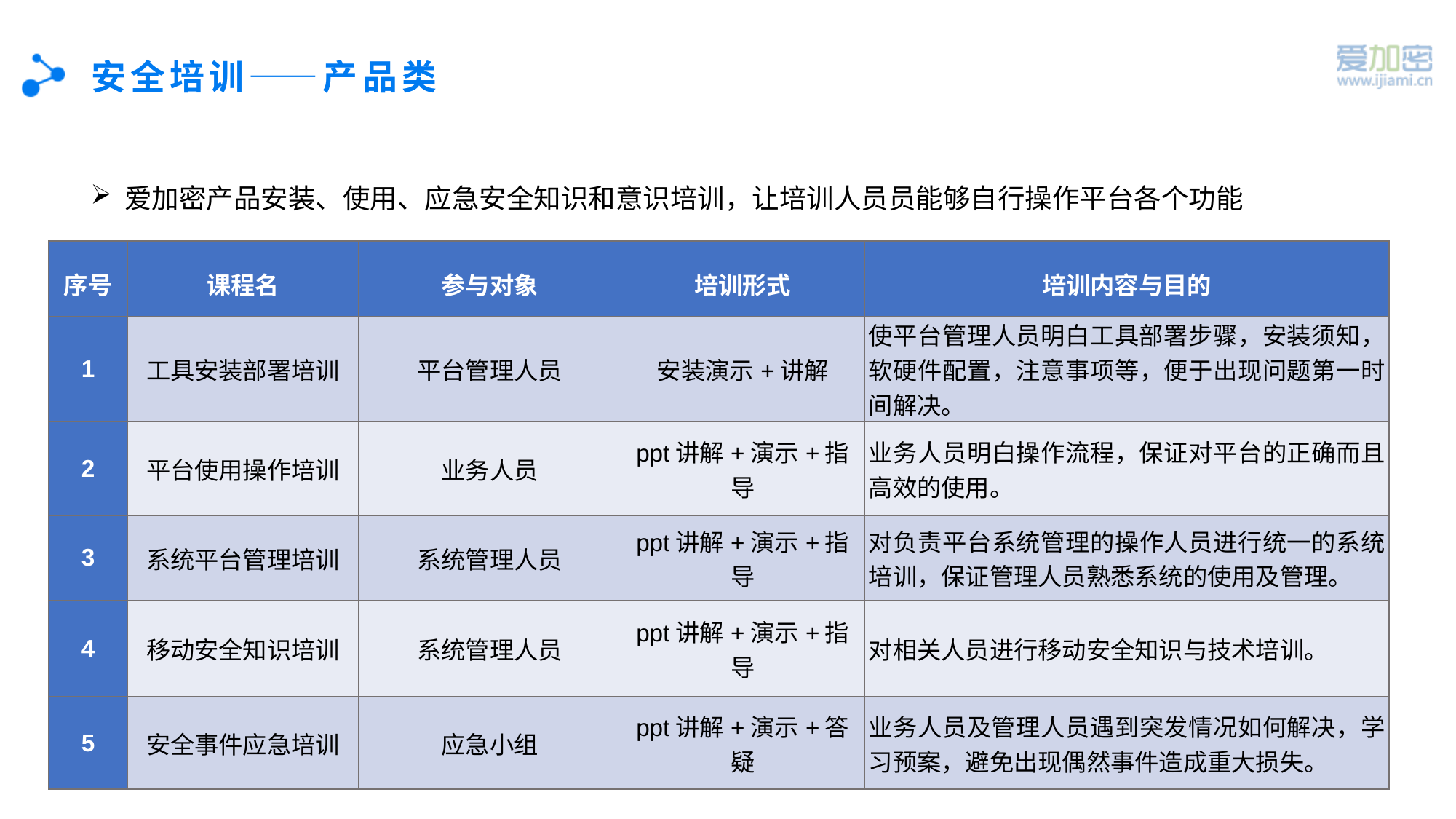

# 安全培训——产品类
爱加密产品安装、使用、应急安全知识和意识培训，让培训人员员能够自行操作平台各个功能
| 序号 | 课程名 | 参与对象 | 培训形式 | 培训内容与目的 |
| --- | --- | --- | --- | --- |
| 1 | 工具安装部署培训 | 平台管理人员 | 安装演示+讲解 | 使平台管理人员明白工具部署步骤，安装须知，软硬件配置，注意事项等，便于出现问题第一时间解决。 |
| 2 | 平台使用操作培训 | 业务人员 | ppt讲解+演示+指导 | 业务人员明白操作流程，保证对平台的正确而且高效的使用。 |
| 3 | 系统平台管理培训 | 系统管理人员 | ppt讲解+演示+指导 | 对负责平台系统管理的操作人员进行统一的系统培训，保证管理人员熟悉系统的使用及管理。 |
| 4 | 移动安全知识培训 | 系统管理人员 | ppt讲解+演示+指导 | 对相关人员进行移动安全知识与技术培训。 |
| 5 | 安全事件应急培训 | 应急小组 | ppt讲解+演示+答疑 | 业务人员及管理人员遇到突发情况如何解决，学习预案，避免出现偶然事件造成重大损失。 |